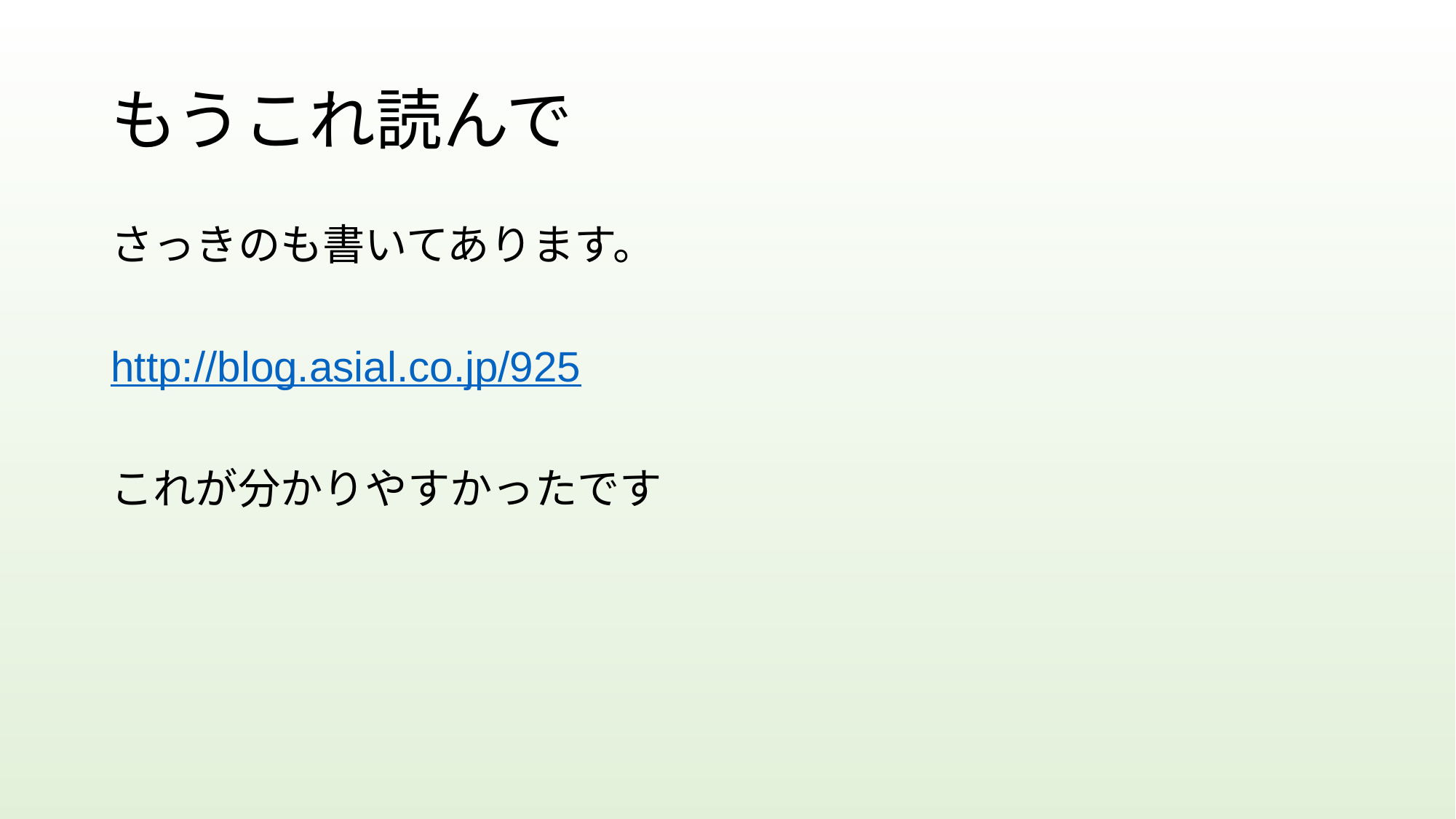

# もうこれ読んで
さっきのも書いてあります。

http://blog.asial.co.jp/925

これが分かりやすかったです